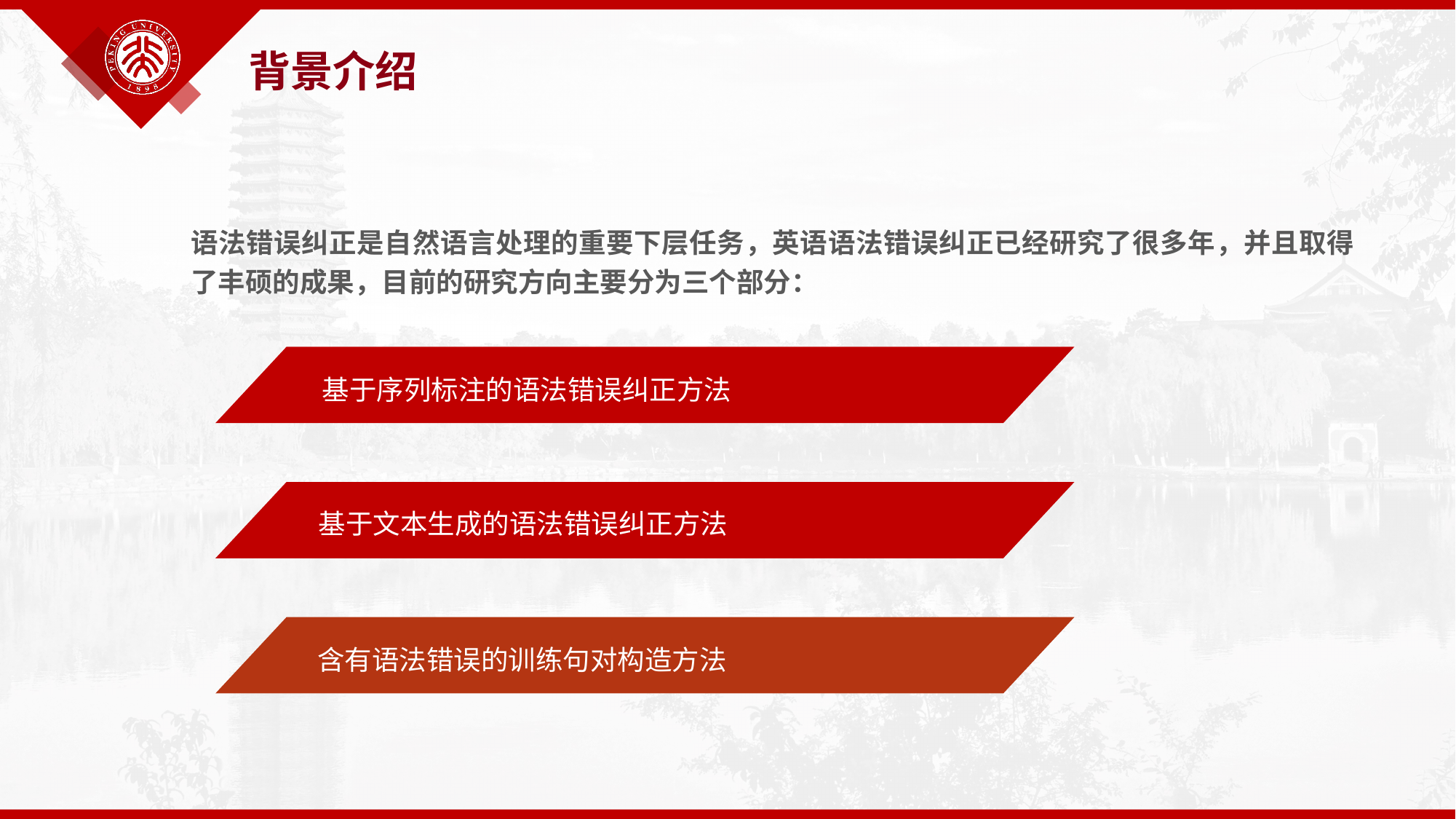

背景介绍
语法错误纠正是自然语言处理的重要下层任务，英语语法错误纠正已经研究了很多年，并且取得了丰硕的成果，目前的研究方向主要分为三个部分：

基于序列标注的语法错误纠正方法

基于文本生成的语法错误纠正方法

含有语法错误的训练句对构造方法